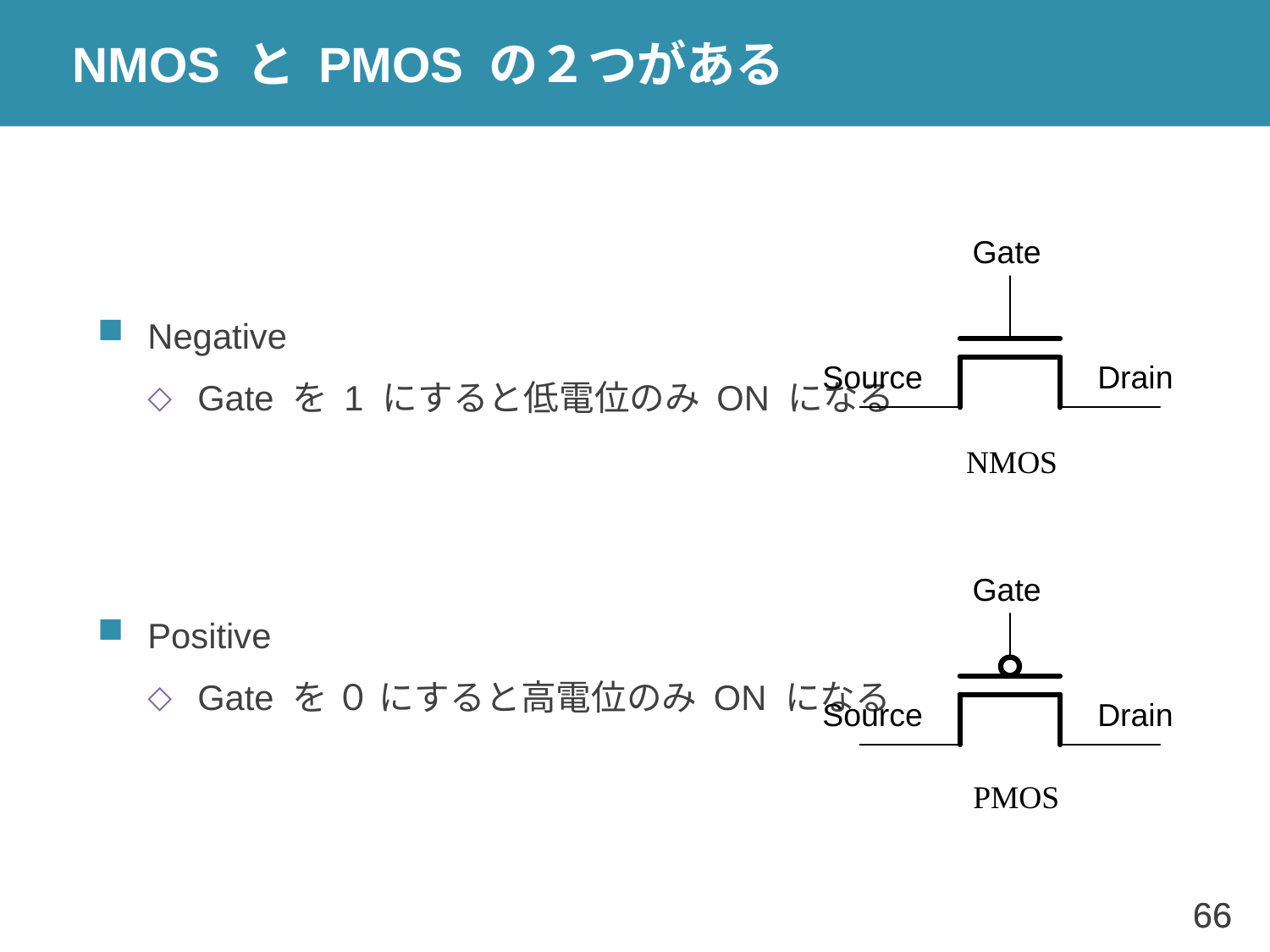

# NMOS と PMOS の２つがある
Negative
Gate を 1 にすると低電位のみ ON になる

Positive
Gate を ０ にすると高電位のみ ON になる
Gate
NMOS
Source
Drain
Gate

PMOS
Source
Drain